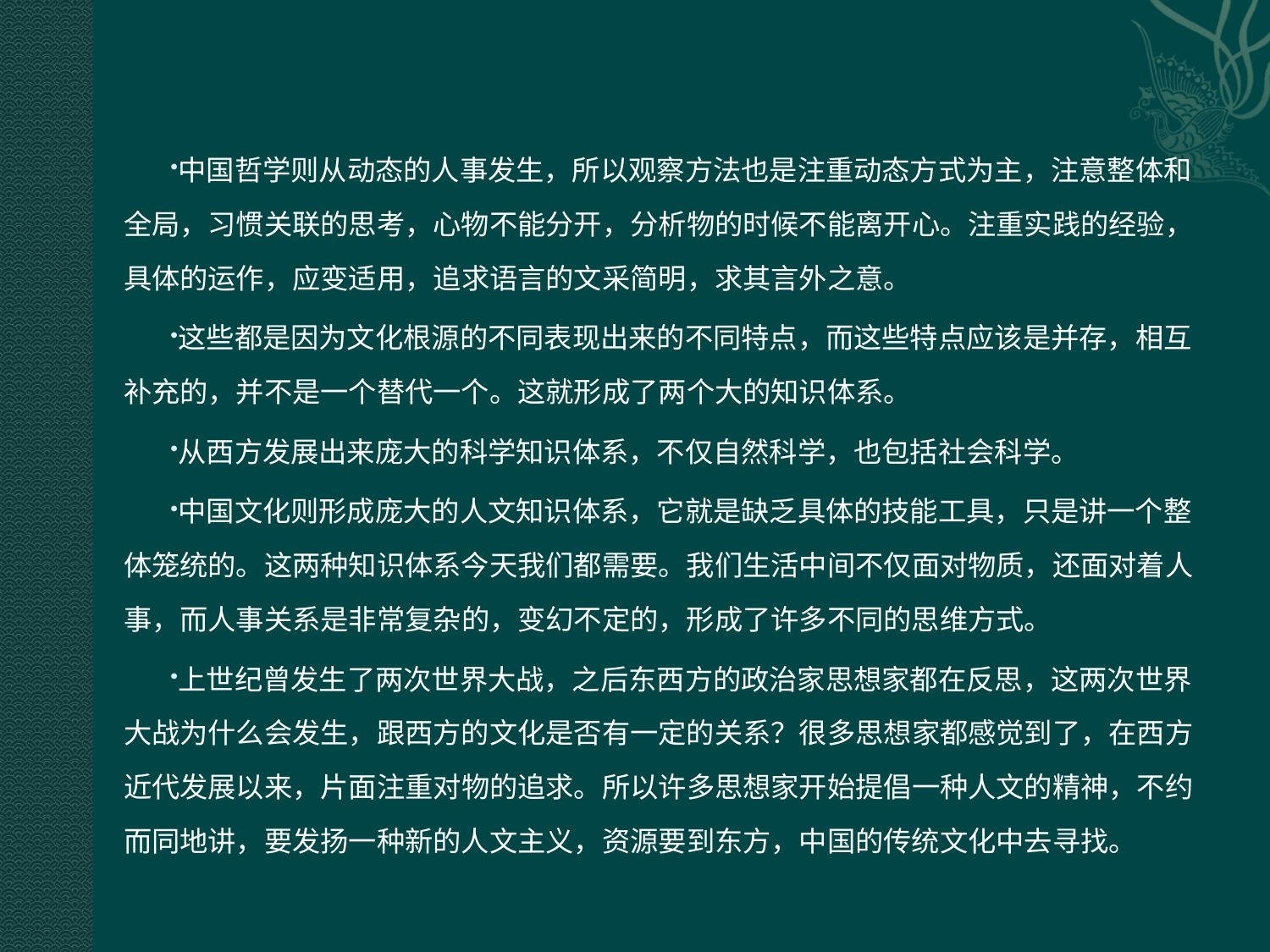

中国哲学则从动态的人事发生，所以观察方法也是注重动态方式为主，注意整体和全局，习惯关联的思考，心物不能分开，分析物的时候不能离开心。注重实践的经验，具体的运作，应变适用，追求语言的文采简明，求其言外之意。
这些都是因为文化根源的不同表现出来的不同特点，而这些特点应该是并存，相互补充的，并不是一个替代一个。这就形成了两个大的知识体系。
从西方发展出来庞大的科学知识体系，不仅自然科学，也包括社会科学。
中国文化则形成庞大的人文知识体系，它就是缺乏具体的技能工具，只是讲一个整体笼统的。这两种知识体系今天我们都需要。我们生活中间不仅面对物质，还面对着人事，而人事关系是非常复杂的，变幻不定的，形成了许多不同的思维方式。
上世纪曾发生了两次世界大战，之后东西方的政治家思想家都在反思，这两次世界大战为什么会发生，跟西方的文化是否有一定的关系？很多思想家都感觉到了，在西方近代发展以来，片面注重对物的追求。所以许多思想家开始提倡一种人文的精神，不约而同地讲，要发扬一种新的人文主义，资源要到东方，中国的传统文化中去寻找。